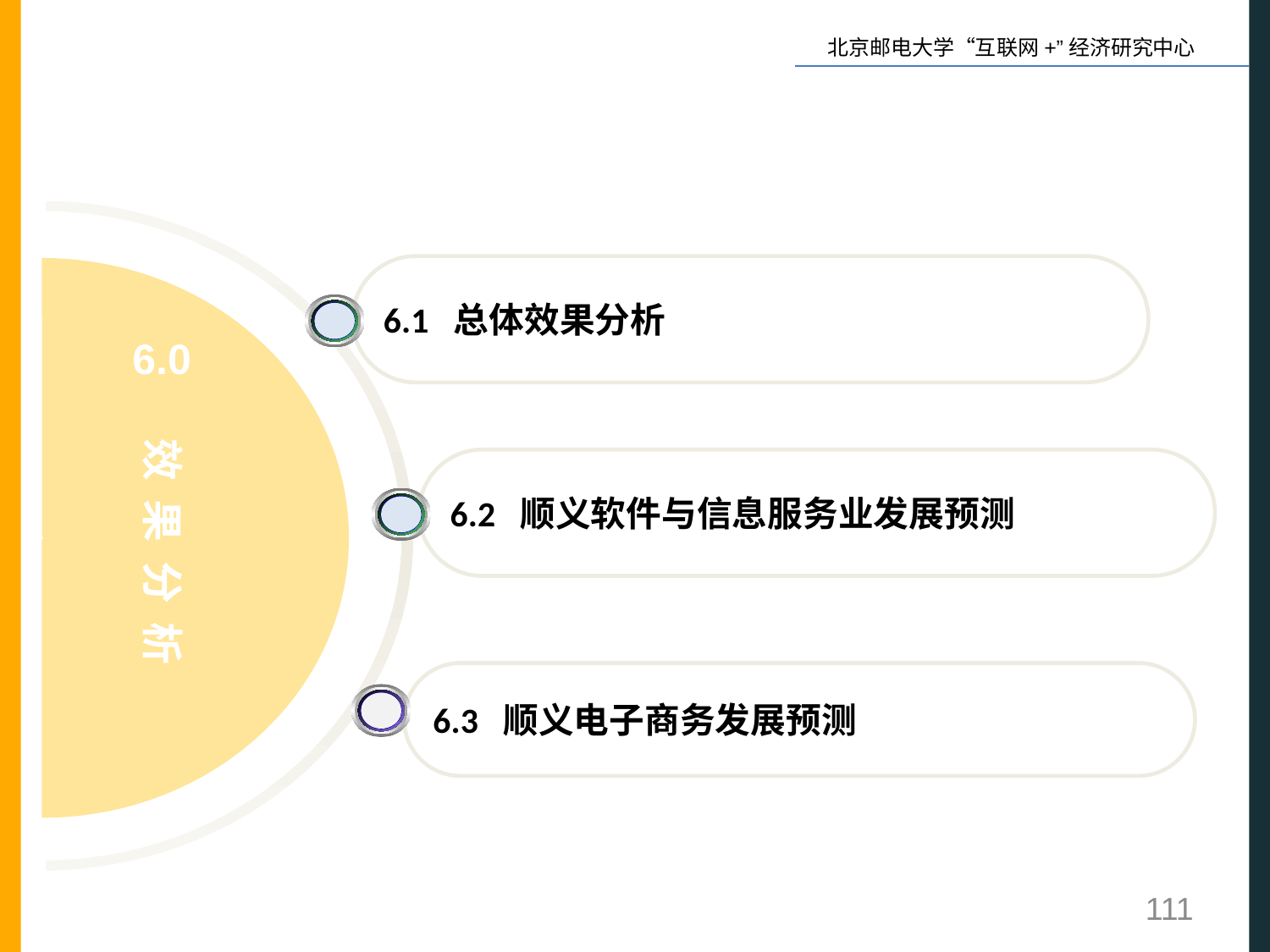

6.1  总体效果分析

6.0
效  果  分  析
6.2  顺义软件与信息服务业发展预测

6.3  顺义电子商务发展预测

111